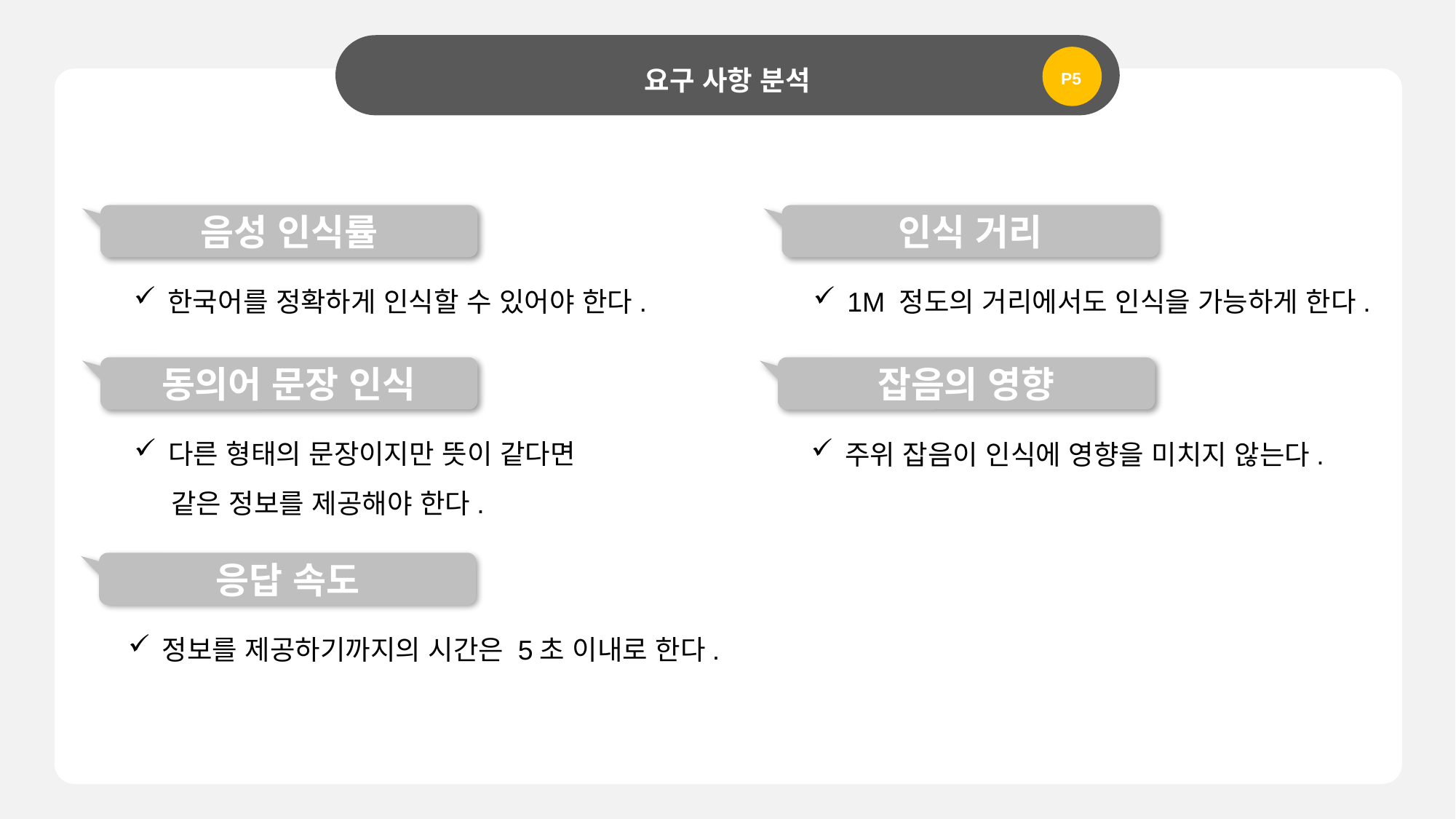

요구 사항 분석

P5

음성 인식률
인식 거리
한국어를 정확하게 인식할 수 있어야 한다.
1M 정도의 거리에서도 인식을 가능하게 한다.
동의어 문장 인식
잡음의 영향
다른 형태의 문장이지만 뜻이 같다면
    같은 정보를 제공해야 한다.
주위 잡음이 인식에 영향을 미치지 않는다.
응답 속도
정보를 제공하기까지의 시간은 5초 이내로 한다.